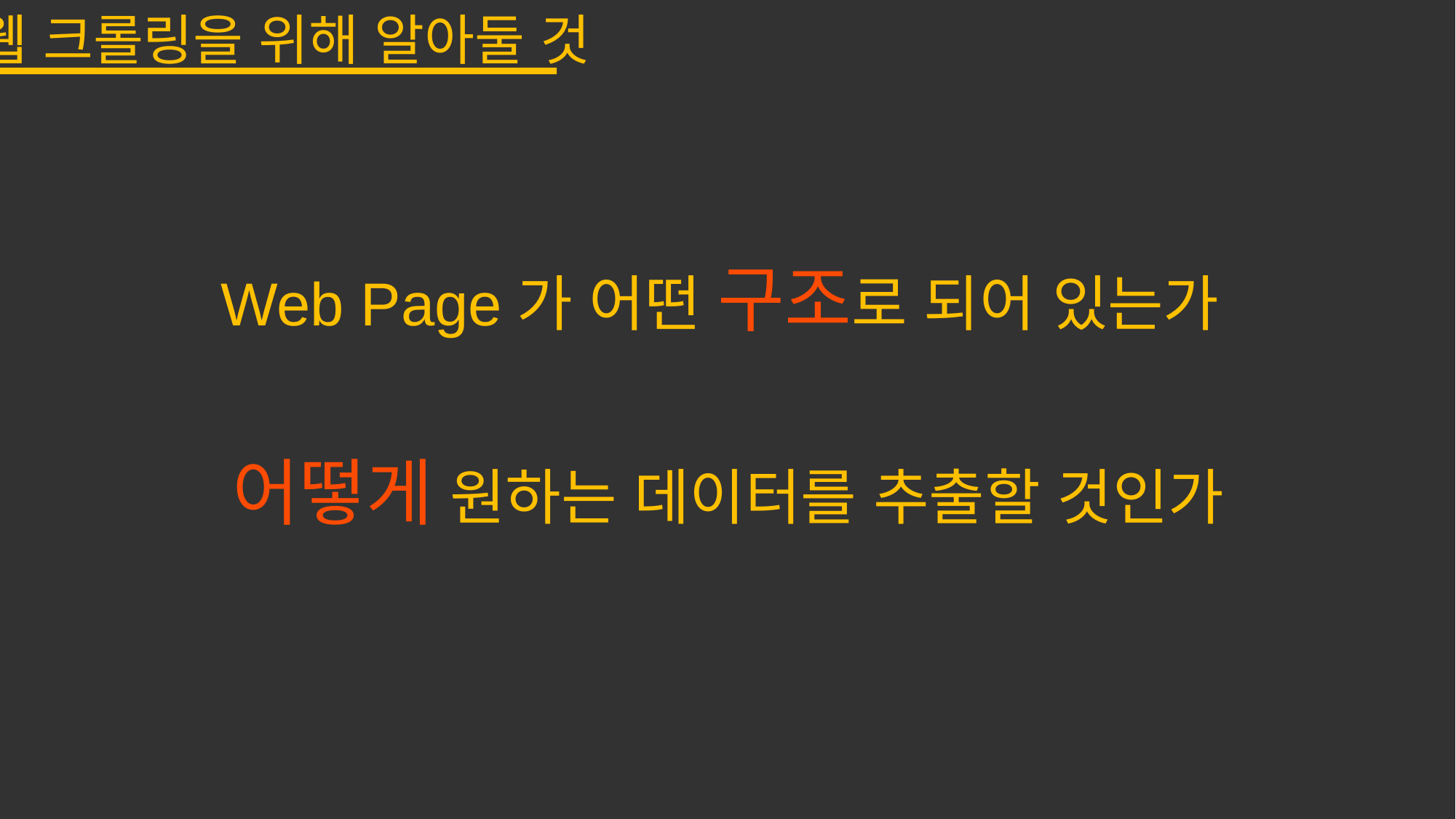

웹 크롤링을 위해 알아둘 것

Web Page가 어떤 구조로 되어 있는가
어떻게 원하는 데이터를 추출할 것인가